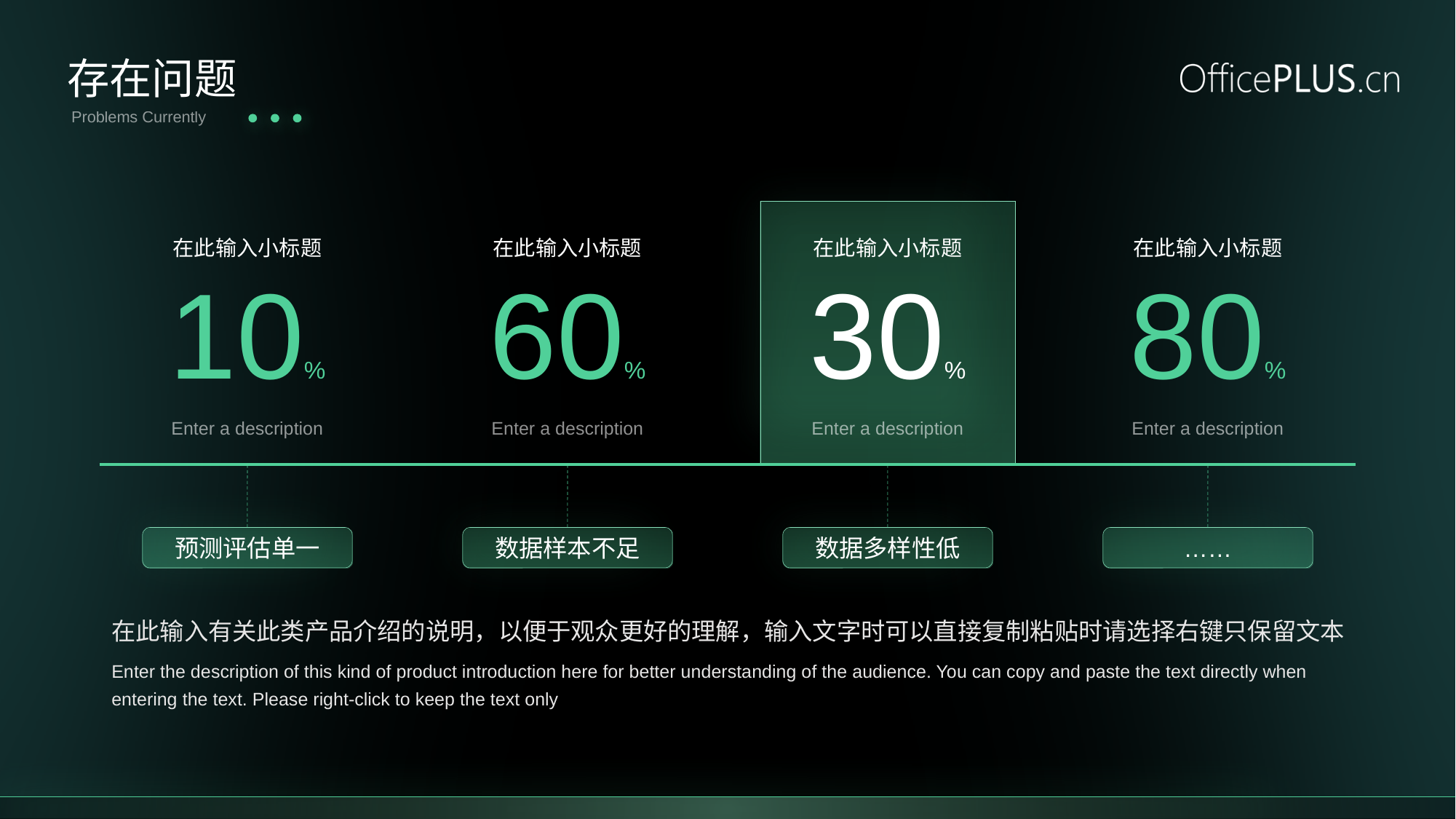

存在问题
Problems Currently

在此输入小标题
10%
Enter a description
在此输入小标题
60%
Enter a description
在此输入小标题
30%
Enter a description
在此输入小标题
80%
Enter a description
预测评估单一

数据样本不足

数据多样性低

……

在此输入有关此类产品介绍的说明，以便于观众更好的理解，输入文字时可以直接复制粘贴时请选择右键只保留文本
Enter the description of this kind of product introduction here for better understanding of the audience. You can copy and paste the text directly when entering the text. Please right-click to keep the text only